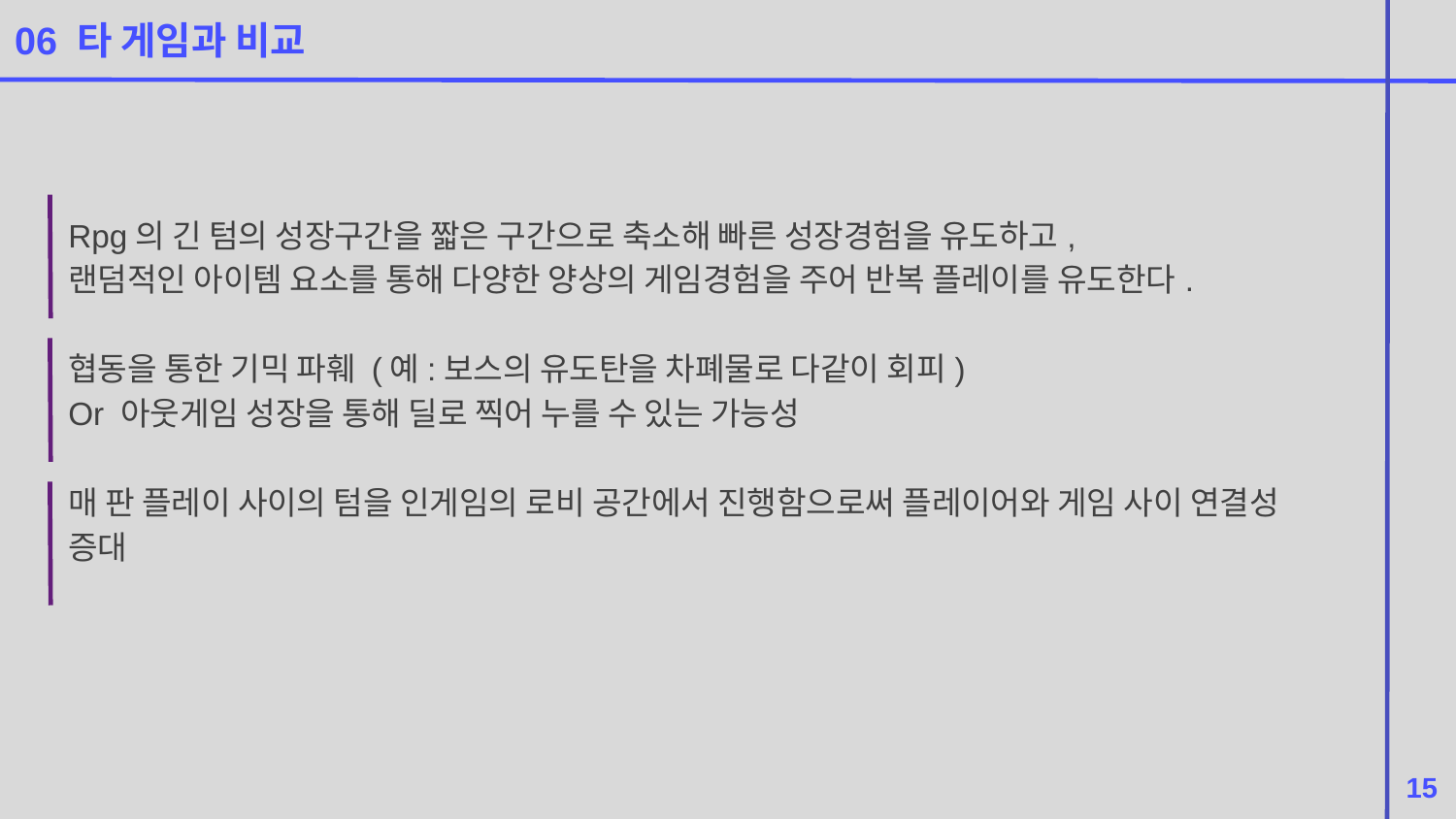

06 타 게임과 비교
Rpg의 긴 텀의 성장구간을 짧은 구간으로 축소해 빠른 성장경험을 유도하고,
랜덤적인 아이템 요소를 통해 다양한 양상의 게임경험을 주어 반복 플레이를 유도한다.

협동을 통한 기믹 파훼 (예:보스의 유도탄을 차폐물로 다같이 회피)
Or 아웃게임 성장을 통해 딜로 찍어 누를 수 있는 가능성

매 판 플레이 사이의 텀을 인게임의 로비 공간에서 진행함으로써 플레이어와 게임 사이 연결성 증대

15